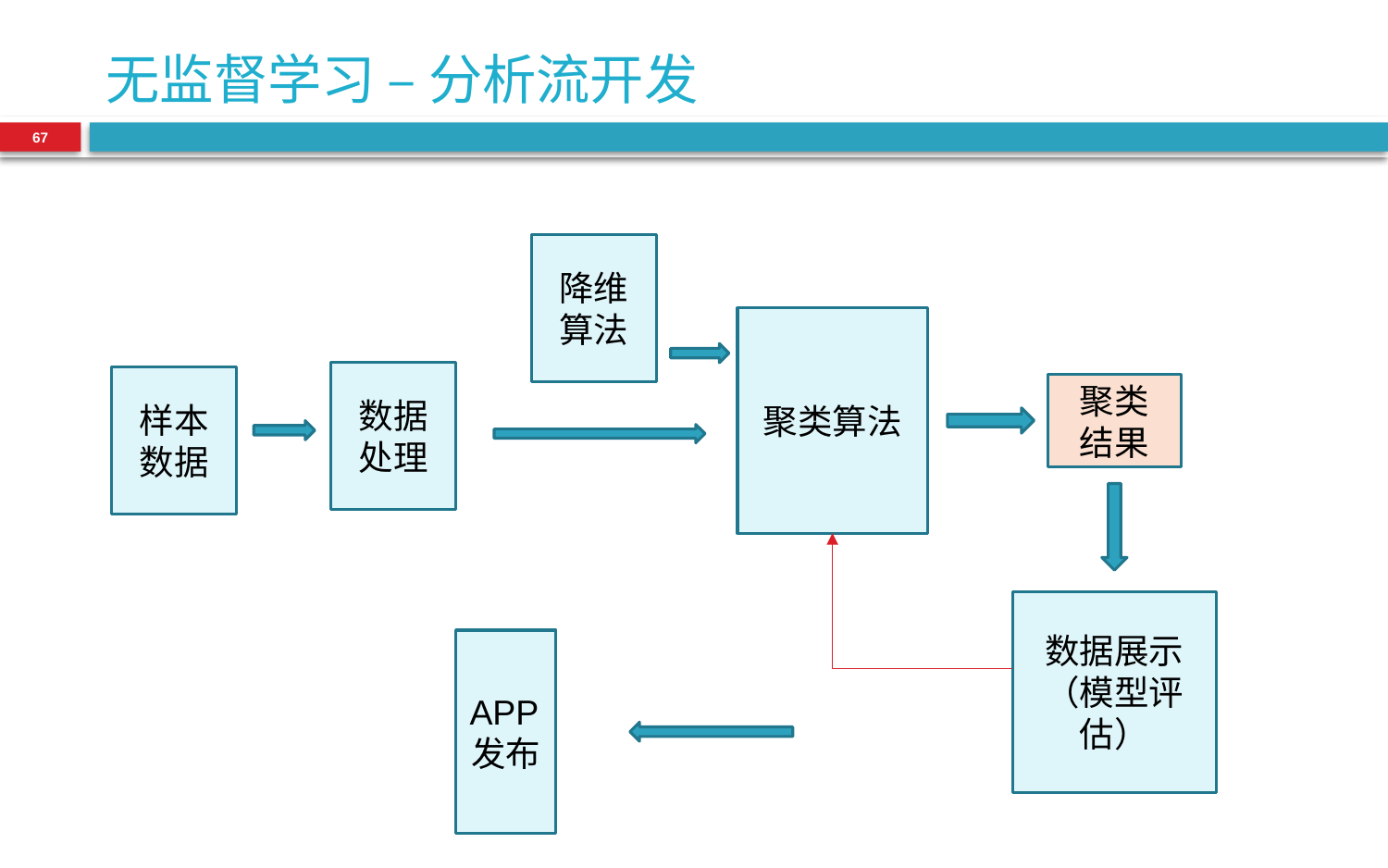

# 无监督学习 – 分析流开发
67
降维算法
聚类算法

数据
处理
样本
数据
聚类
结果

数据展示
（模型评估）
APP发布